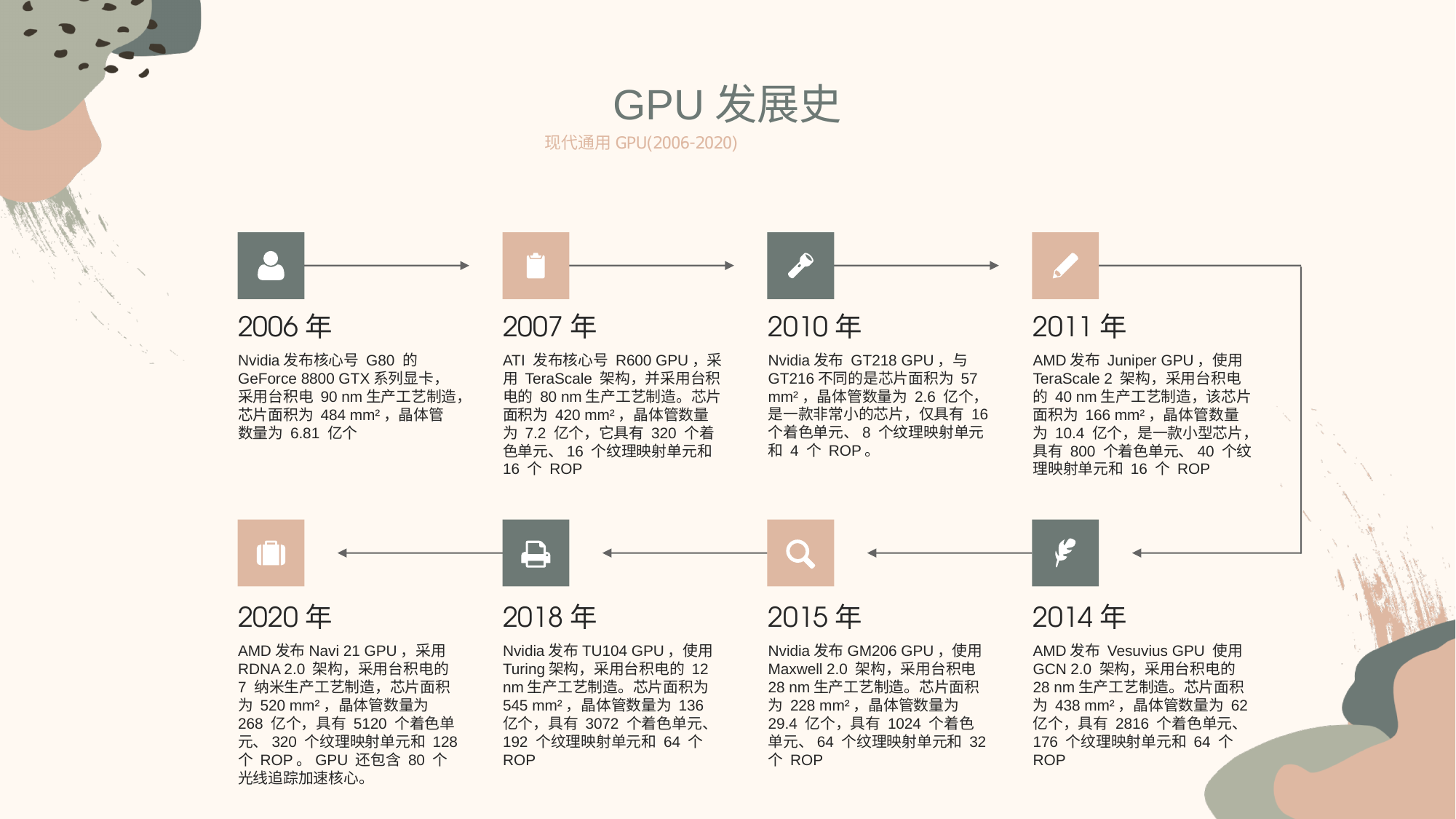

GPU发展史
现代通用GPU(2006-2020)

2006年
2007年
2010年
2011年
Nvidia发布核心号 G80 的GeForce 8800 GTX系列显卡，采用台积电 90 nm生产工艺制造，芯片面积为 484 mm²，晶体管数量为 6.81 亿个
ATI 发布核心号 R600 GPU，采用 TeraScale 架构，并采用台积电的 80 nm生产工艺制造。芯片面积为 420 mm²，晶体管数量为 7.2 亿个，它具有 320 个着色单元、16 个纹理映射单元和 16 个 ROP
Nvidia发布 GT218 GPU，与GT216不同的是芯片面积为 57 mm²，晶体管数量为 2.6 亿个，是一款非常小的芯片，仅具有 16 个着色单元、8 个纹理映射单元和 4 个 ROP。
AMD发布 Juniper GPU，使用 TeraScale 2 架构，采用台积电的 40 nm生产工艺制造，该芯片面积为 166 mm²，晶体管数量为 10.4 亿个，是一款小型芯片，具有 800 个着色单元、40 个纹理映射单元和 16 个 ROP

2020年
2018年
2015年
2014年
AMD发布Navi 21 GPU，采用 RDNA 2.0 架构，采用台积电的 7 纳米生产工艺制造，芯片面积为 520 mm²，晶体管数量为 268 亿个，具有 5120 个着色单元、320 个纹理映射单元和 128 个 ROP。GPU 还包含 80 个光线追踪加速核心。
Nvidia发布TU104 GPU，使用Turing架构，采用台积电的 12 nm生产工艺制造。芯片面积为 545 mm²，晶体管数量为 136 亿个，具有 3072 个着色单元、192 个纹理映射单元和 64 个 ROP
Nvidia发布GM206 GPU，使用 Maxwell 2.0 架构，采用台积电 28 nm生产工艺制造。芯片面积为 228 mm²，晶体管数量为 29.4 亿个，具有 1024 个着色单元、64 个纹理映射单元和 32 个 ROP
AMD发布 Vesuvius GPU 使用 GCN 2.0 架构，采用台积电的 28 nm生产工艺制造。芯片面积为 438 mm²，晶体管数量为 62 亿个，具有 2816 个着色单元、176 个纹理映射单元和 64 个 ROP